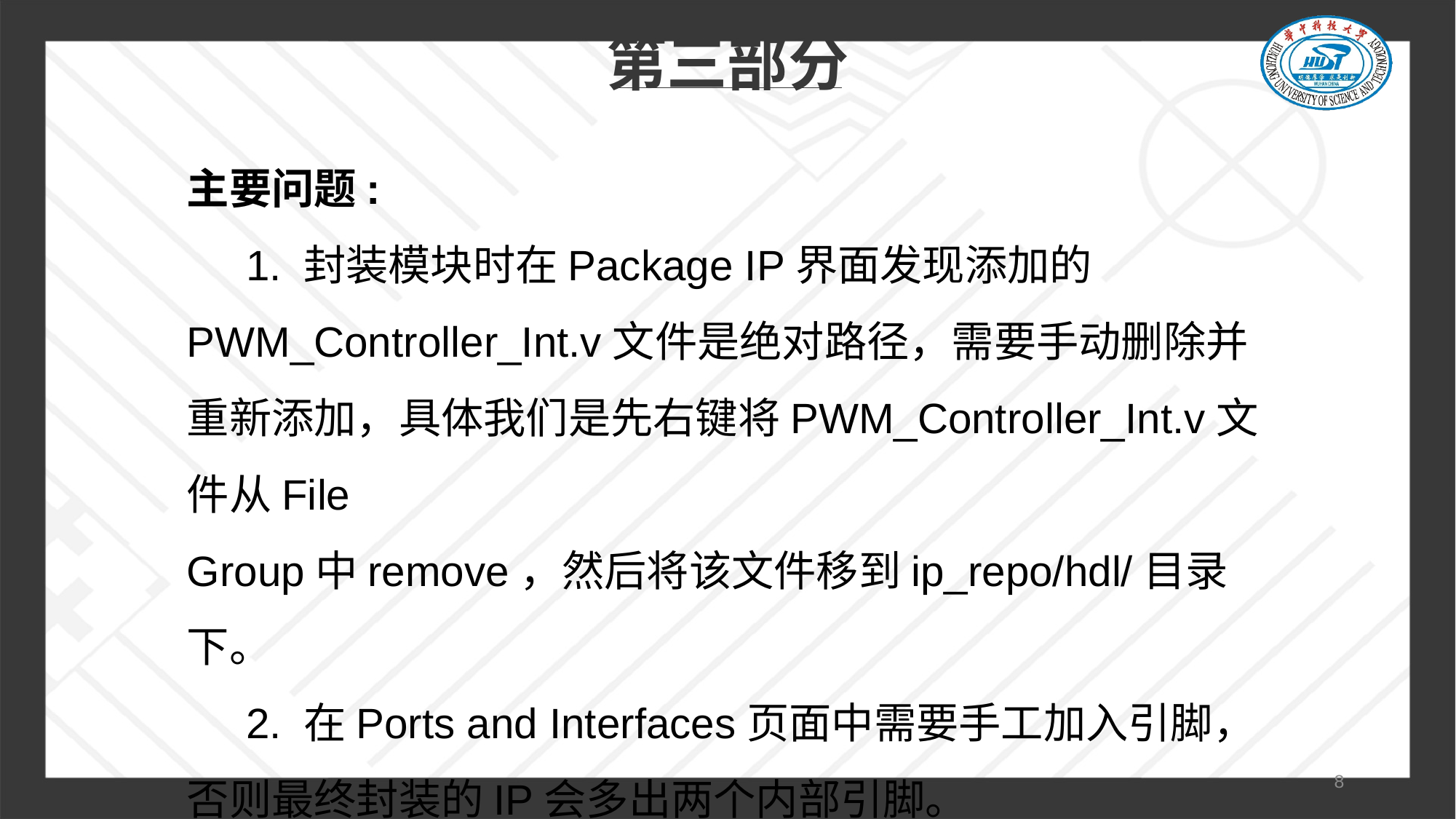

# 第三部分
主要问题:
     1. 封装模块时在Package IP界面发现添加的PWM_Controller_Int.v文件是绝对路径，需要手动删除并重新添加，具体我们是先右键将PWM_Controller_Int.v文件从File Group中remove，然后将该文件移到ip_repo/hdl/目录下。
     2. 在Ports and Interfaces页面中需要手工加入引脚，否则最终封装的IP会多出两个内部引脚。
8